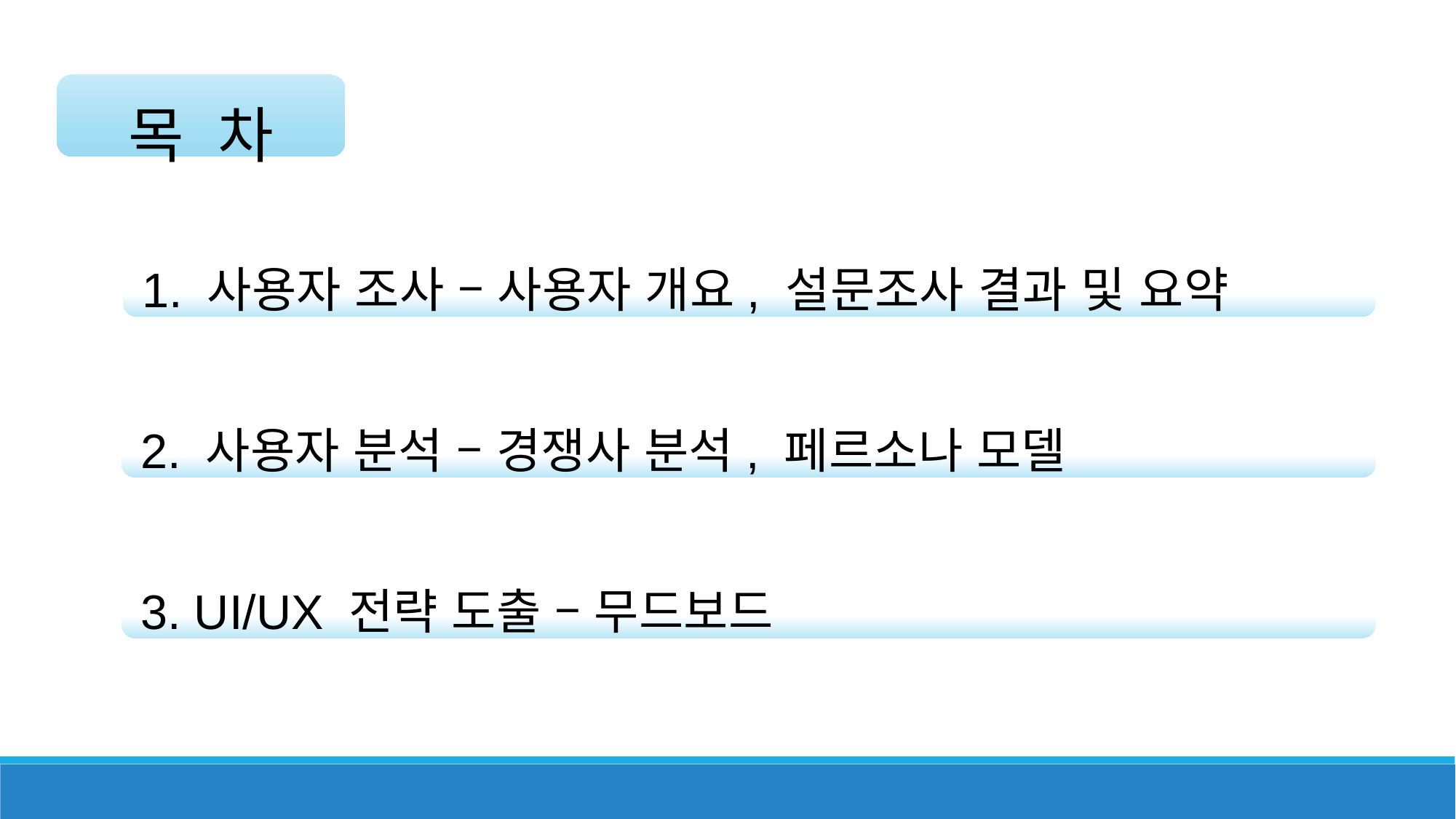

목  차
 1. 사용자 조사 – 사용자 개요, 설문조사 결과 및 요약
 2. 사용자 분석 – 경쟁사 분석, 페르소나 모델
 3. UI/UX 전략 도출 – 무드보드